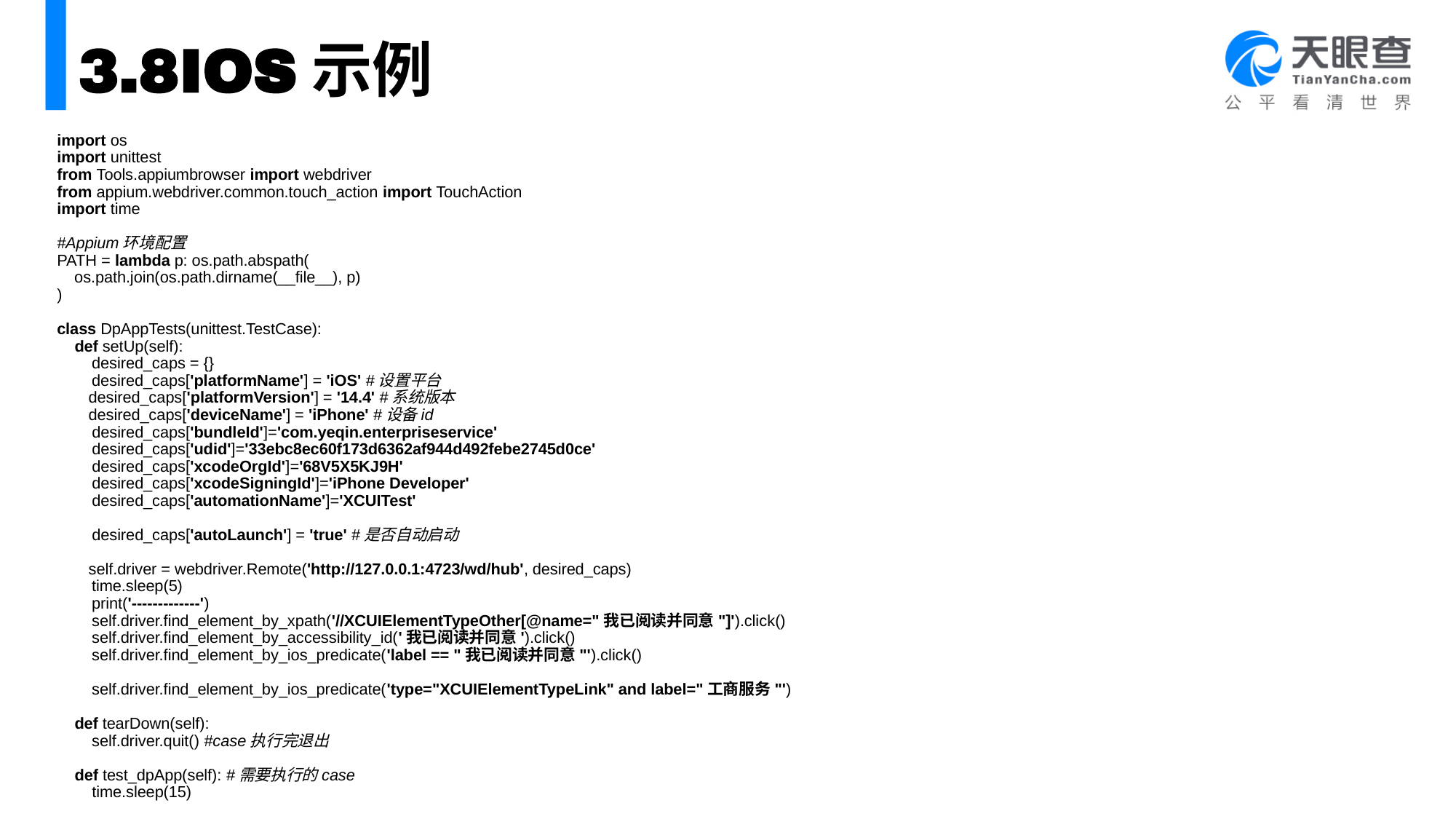

# 3.8IOS示例
import os
import unittest
from Tools.appiumbrowser import webdriver
from appium.webdriver.common.touch_action import TouchAction
import time
#Appium环境配置
PATH = lambda p: os.path.abspath(
    os.path.join(os.path.dirname(__file__), p)
)
class DpAppTests(unittest.TestCase):
    def setUp(self):
        desired_caps = {}
        desired_caps['platformName'] = 'iOS' #设置平台
        desired_caps['platformVersion'] = '14.4' #系统版本
        desired_caps['deviceName'] = 'iPhone' #设备id
        desired_caps['bundleId']='com.yeqin.enterpriseservice'
        desired_caps['udid']='33ebc8ec60f173d6362af944d492febe2745d0ce'
        desired_caps['xcodeOrgId']='68V5X5KJ9H'
        desired_caps['xcodeSigningId']='iPhone Developer'
        desired_caps['automationName']='XCUITest'
        desired_caps['autoLaunch'] = 'true' #是否自动启动
        self.driver = webdriver.Remote('http://127.0.0.1:4723/wd/hub', desired_caps)
        time.sleep(5)
        print('-------------')
        self.driver.find_element_by_xpath('//XCUIElementTypeOther[@name="我已阅读并同意"]').click()
        self.driver.find_element_by_accessibility_id('我已阅读并同意').click()
        self.driver.find_element_by_ios_predicate('label == "我已阅读并同意"').click()
        self.driver.find_element_by_ios_predicate('type="XCUIElementTypeLink" and label="工商服务"')
    def tearDown(self):
        self.driver.quit() #case执行完退出
    def test_dpApp(self): #需要执行的case
        time.sleep(15)
if __name__ == '__main__':
    suite = unittest.TestLoader().loadTestsFromTestCase(DpAppTests)
    unittest.TextTestRunner(verbosity=2).run(suite) #执行case集